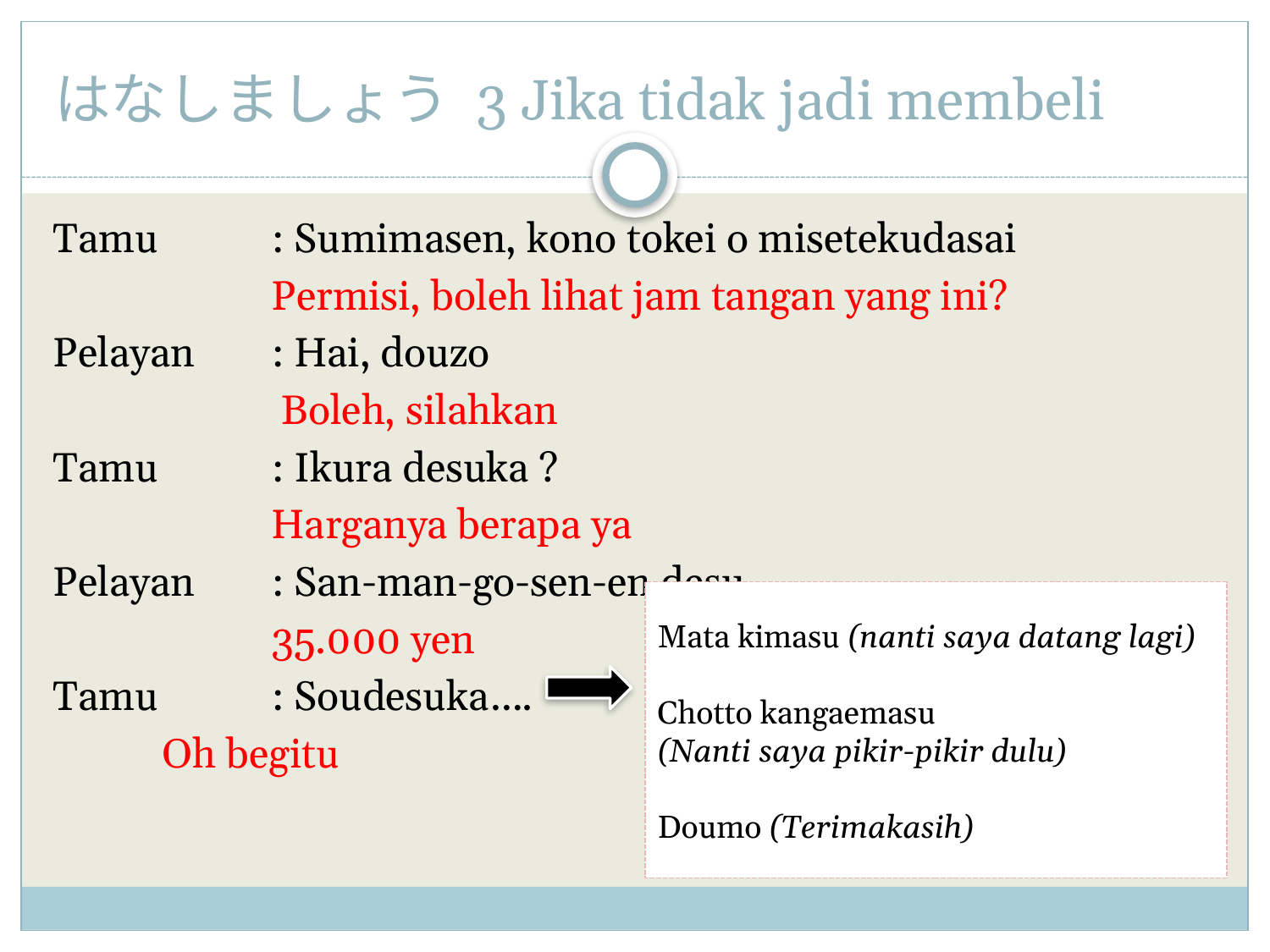

# はなしましょう 3 Jika tidak jadi membeli

Tamu 		: Sumimasen, kono tokei o misetekudasai
	  	Permisi, boleh lihat jam tangan yang ini?
Pelayan 	: Hai, douzo
	  	 Boleh, silahkan
Tamu 		: Ikura desuka ?
	  	Harganya berapa ya
Pelayan 	: San-man-go-sen-en desu
	 	35.000 yen
Tamu 		: Soudesuka….
		Oh begitu
Mata kimasu (nanti saya datang lagi)

Chotto kangaemasu
(Nanti saya pikir-pikir dulu)

Doumo (Terimakasih)